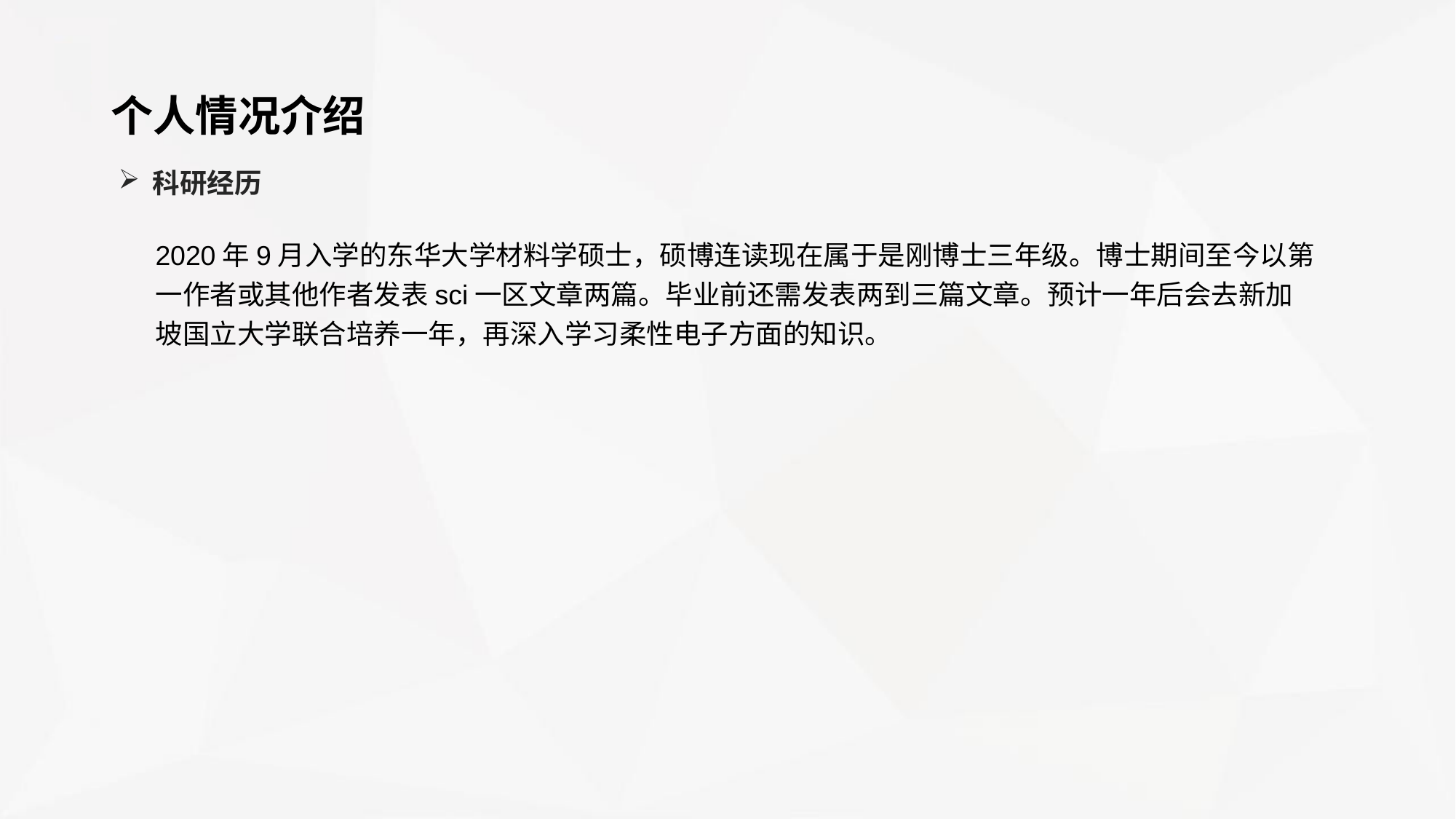

个人情况介绍
科研经历
2020年9月入学的东华大学材料学硕士，硕博连读现在属于是刚博士三年级。博士期间至今以第一作者或其他作者发表sci一区文章两篇。毕业前还需发表两到三篇文章。预计一年后会去新加坡国立大学联合培养一年，再深入学习柔性电子方面的知识。